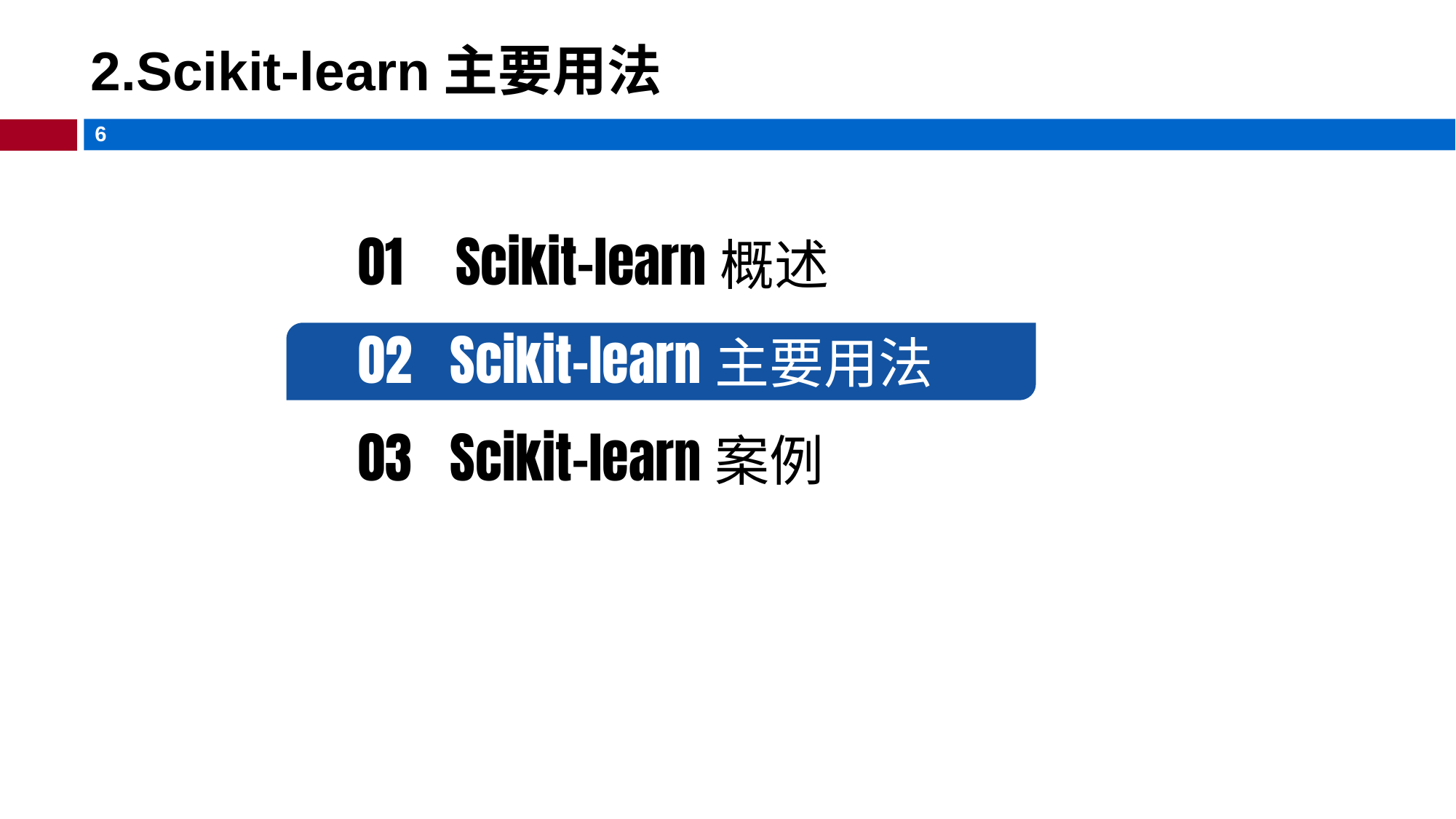

# 2.Scikit-learn主要用法
01    Scikit-learn概述

02   Scikit-learn主要用法
03   Scikit-learn案例